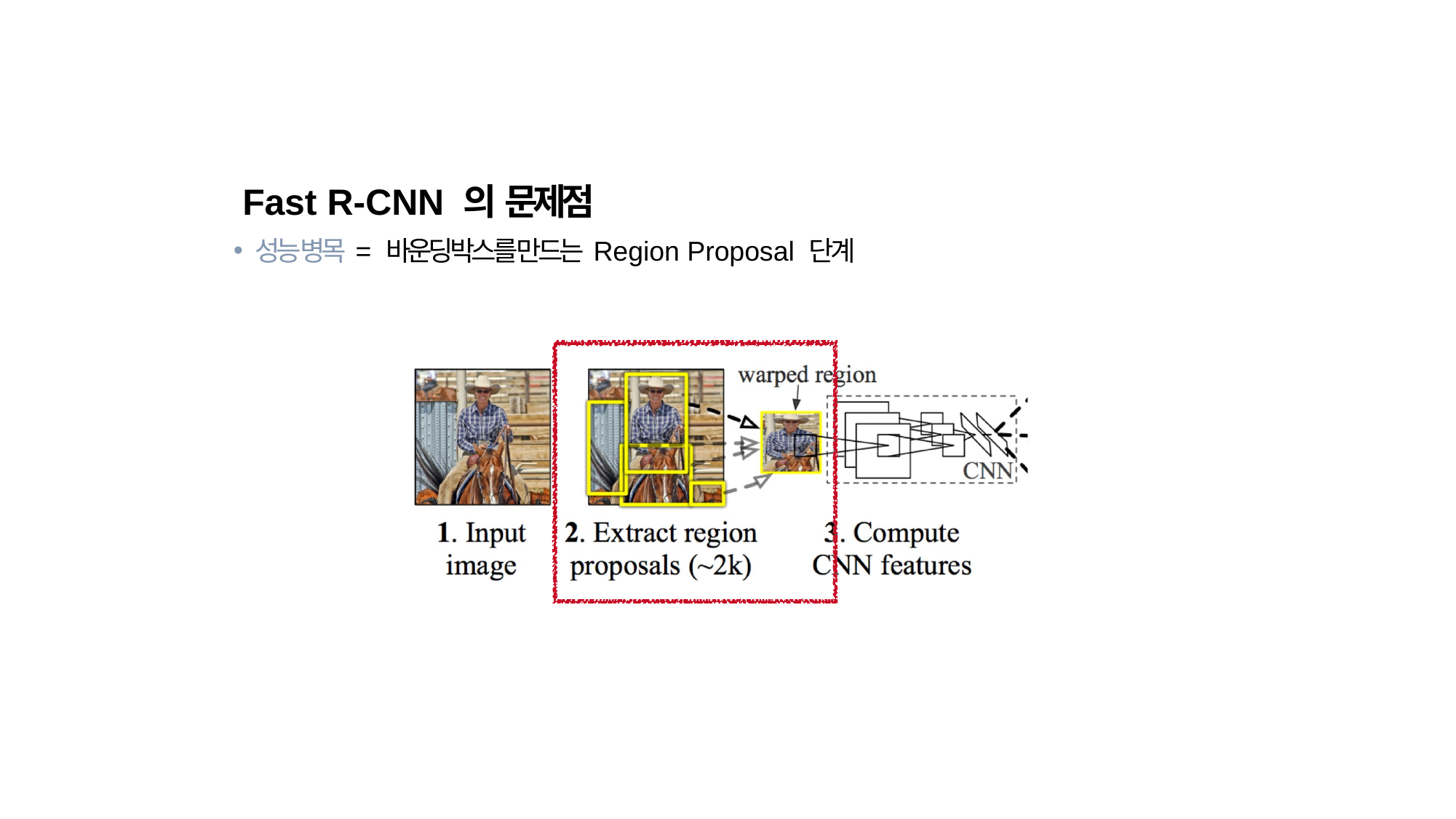

Fast R-CNN 의 문제점
성능 병목 = 바운딩박스를 만드는 Region Proposal 단계